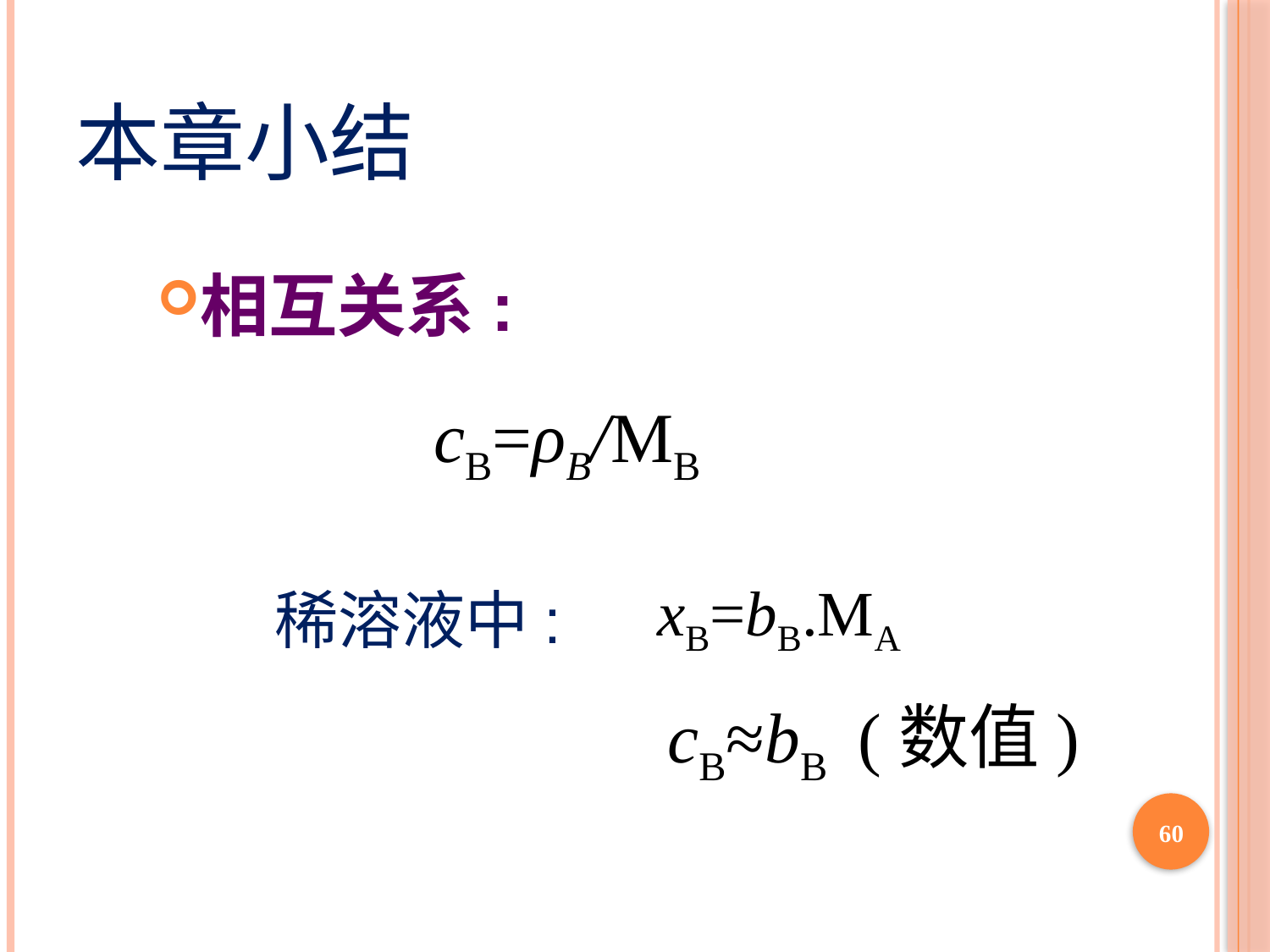

# 本章小结
相互关系:

 cB=ρB/MB
xB=bB.MA
稀溶液中:
cB≈bB   (数值)
60
60